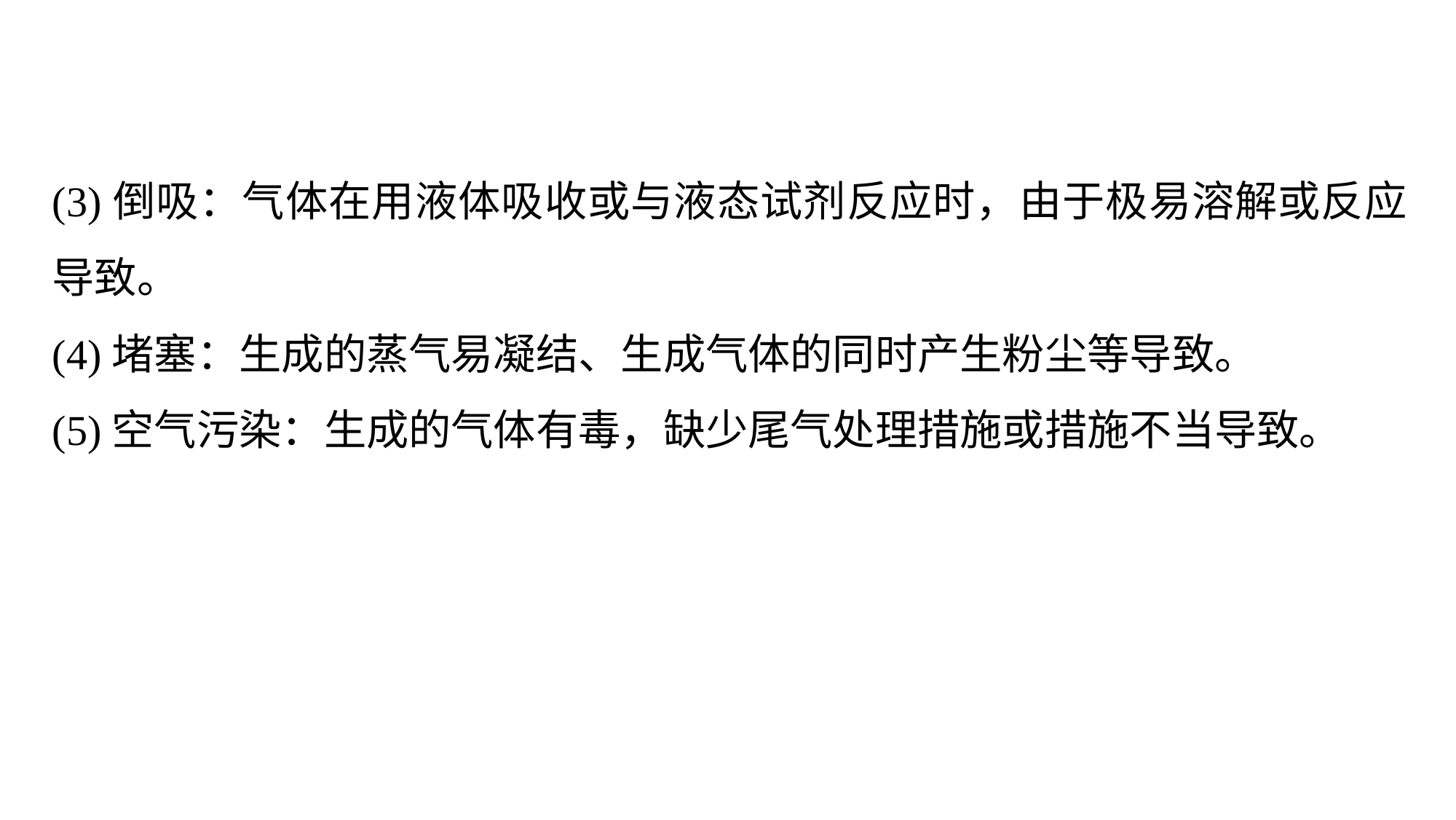

(3)倒吸：气体在用液体吸收或与液态试剂反应时，由于极易溶解或反应导致。
(4)堵塞：生成的蒸气易凝结、生成气体的同时产生粉尘等导致。
(5)空气污染：生成的气体有毒，缺少尾气处理措施或措施不当导致。